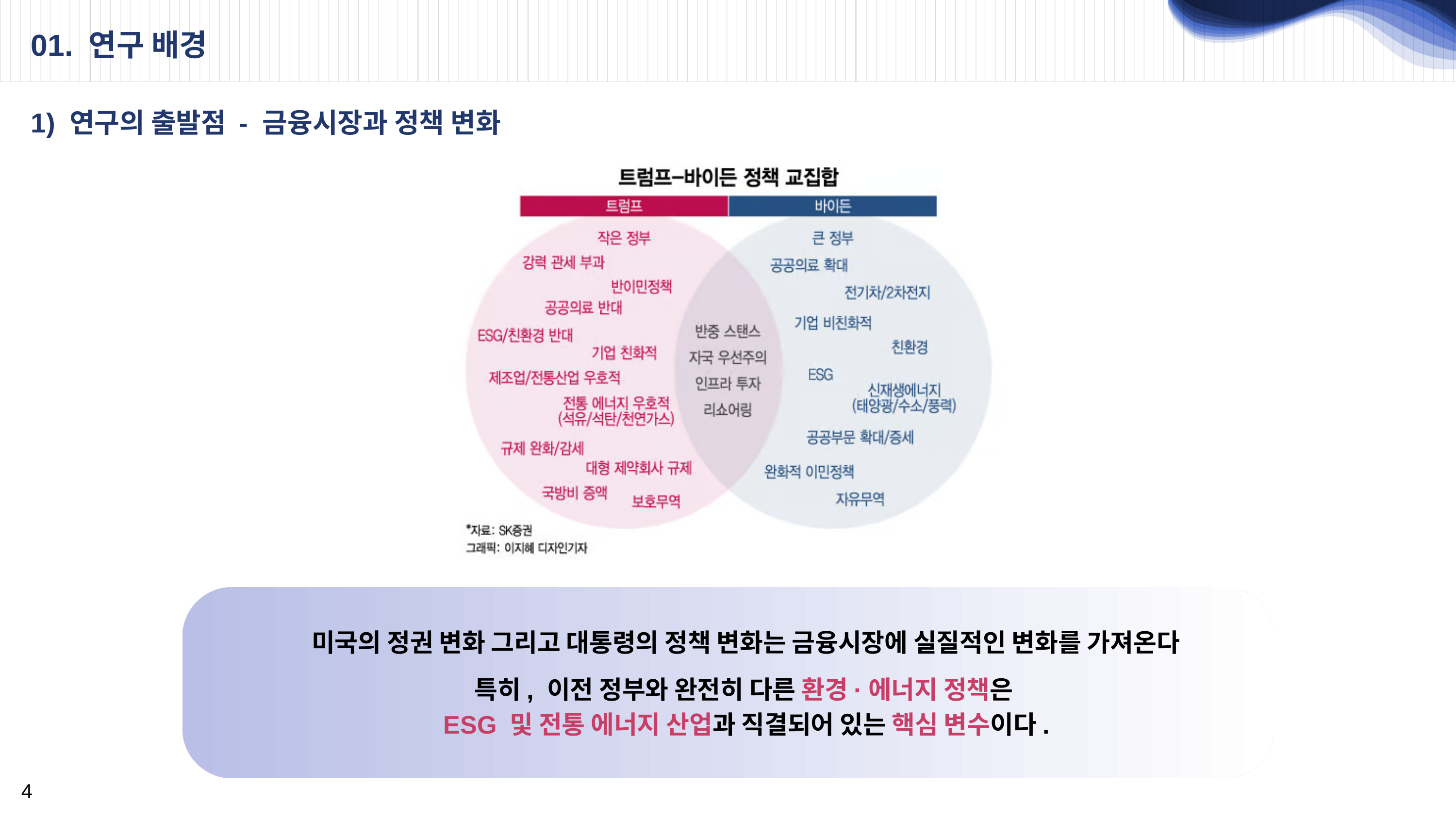

01. 연구 배경
1) 연구의 출발점 - 금융시장과 정책 변화

미국의 정권 변화 그리고 대통령의 정책 변화는 금융시장에 실질적인 변화를 가져온다
특히, 이전 정부와 완전히 다른 환경·에너지 정책은
ESG 및 전통 에너지 산업과 직결되어 있는 핵심 변수이다.
4